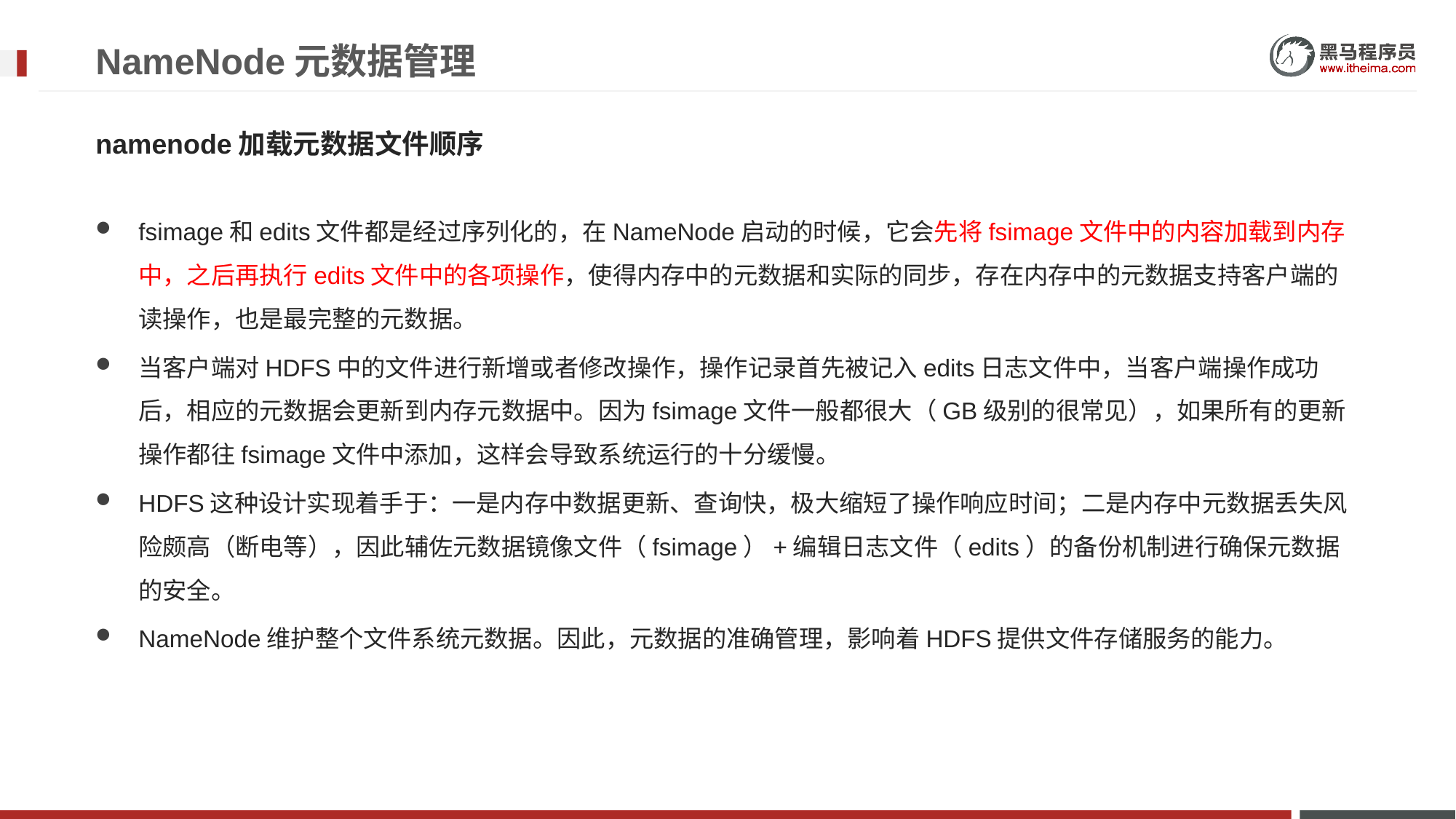

# NameNode元数据管理
namenode加载元数据文件顺序
fsimage和edits文件都是经过序列化的，在NameNode启动的时候，它会先将fsimage文件中的内容加载到内存中，之后再执行edits文件中的各项操作，使得内存中的元数据和实际的同步，存在内存中的元数据支持客户端的读操作，也是最完整的元数据。
当客户端对HDFS中的文件进行新增或者修改操作，操作记录首先被记入edits日志文件中，当客户端操作成功后，相应的元数据会更新到内存元数据中。因为fsimage文件一般都很大（GB级别的很常见），如果所有的更新操作都往fsimage文件中添加，这样会导致系统运行的十分缓慢。
HDFS这种设计实现着手于：一是内存中数据更新、查询快，极大缩短了操作响应时间；二是内存中元数据丢失风险颇高（断电等），因此辅佐元数据镜像文件（fsimage）+编辑日志文件（edits）的备份机制进行确保元数据的安全。
NameNode维护整个文件系统元数据。因此，元数据的准确管理，影响着HDFS提供文件存储服务的能力。